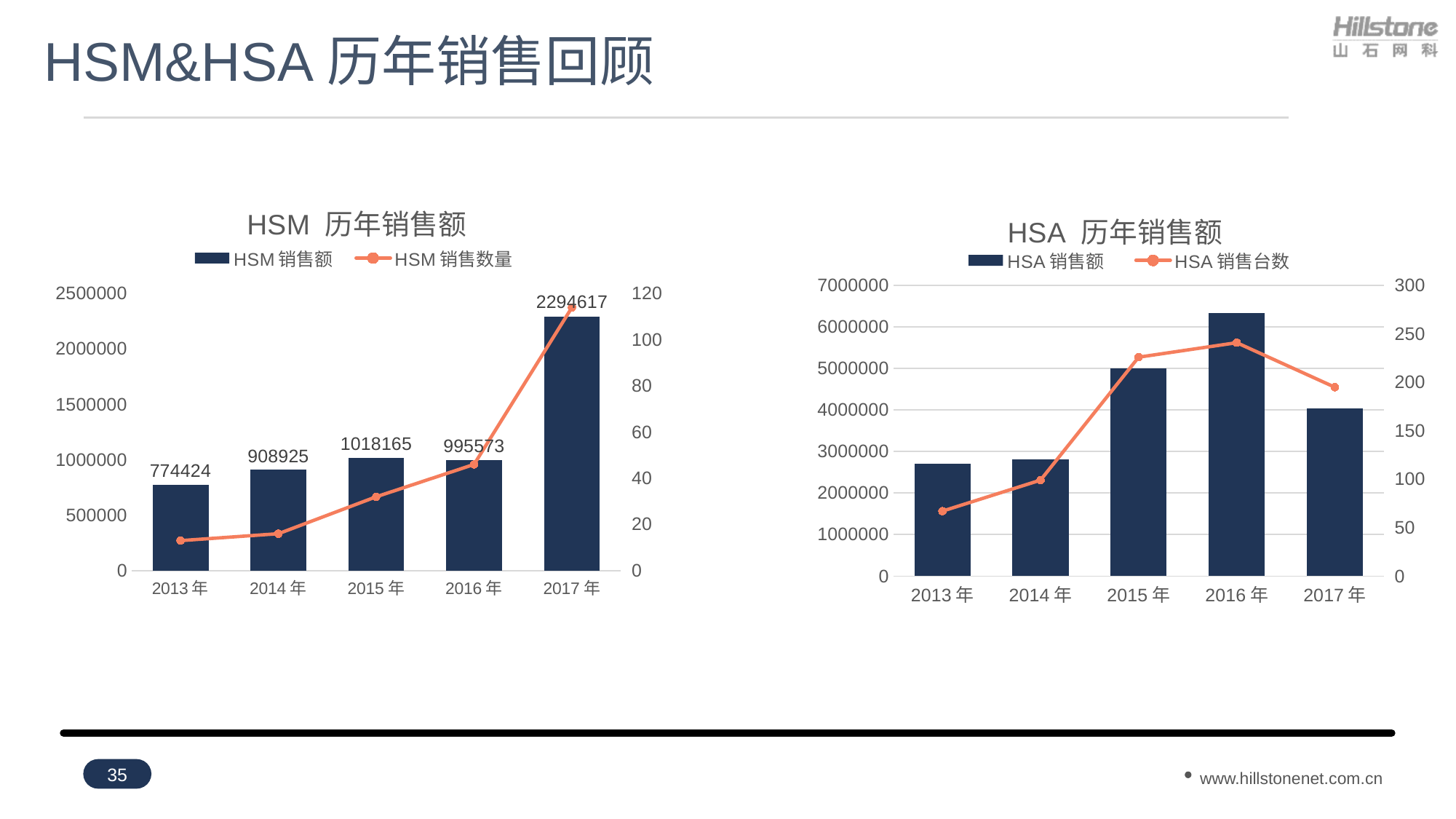

# HSM&HSA历年销售回顾

### Chart: HSM 历年销售额

| Category | HSM销售额 | HSM销售数量 |
|---|---|---|
| 2013年 | 774424.0 | 13.0 |
| 2014年 | 908925.0 | 16.0 |
| 2015年 | 1018165.0 | 32.0 |
| 2016年 | 995573.0 | 46.0 |
| 2017年 | 2294617.0 | 114.0 |

### Chart: HSA 历年销售额

| Category | HSA销售额 | HSA销售台数 |
|---|---|---|
| 2013年 | 2697446.0 | 67.0 |
| 2014年 | 2813841.0 | 99.0 |
| 2015年 | 5000529.0 | 226.0 |
| 2016年 | 6341214.0 | 241.0 |
| 2017年 | 4032462.0 | 195.0 |
35